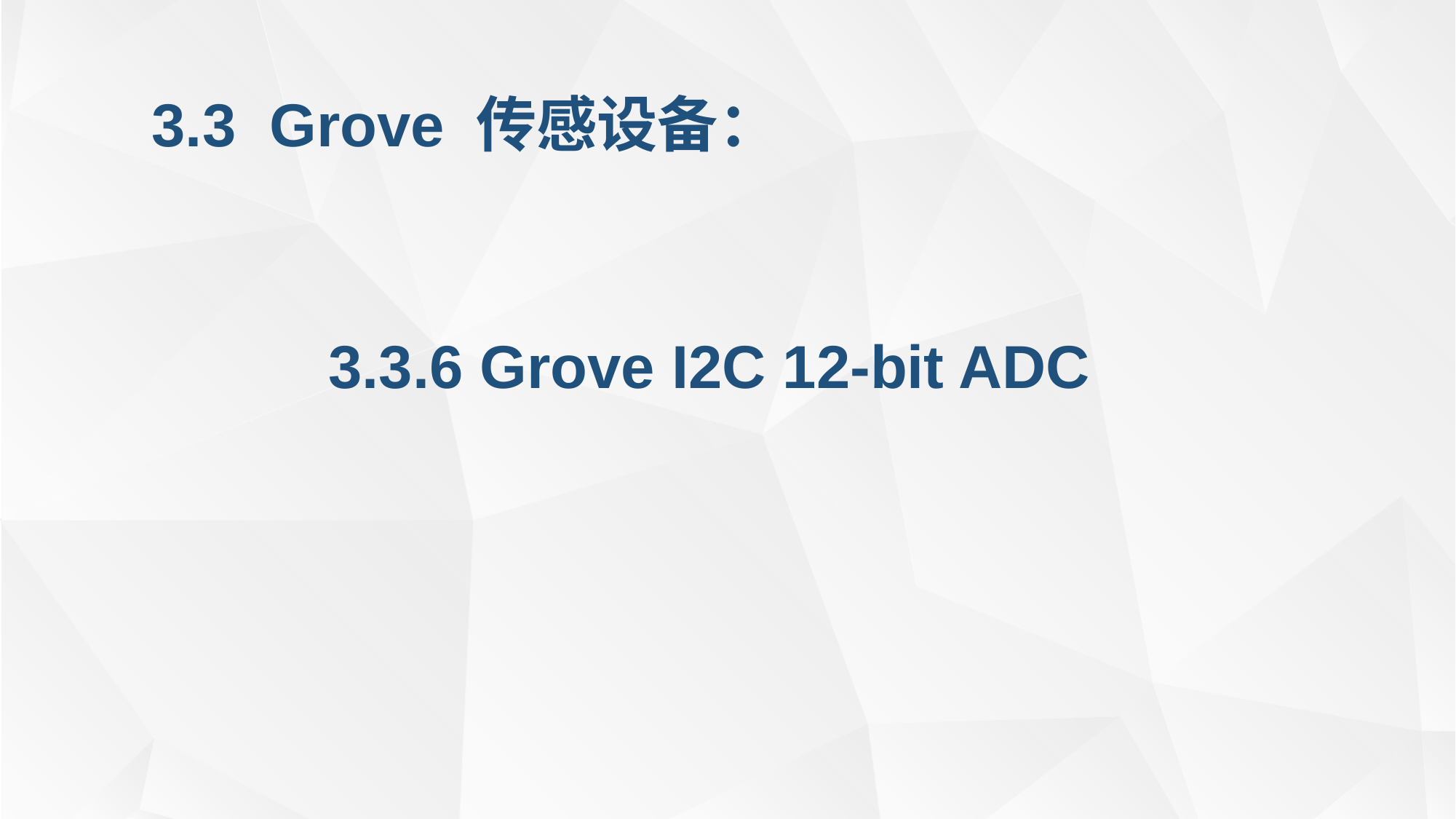

3.3  Grove 传感设备：

3.3.6 Grove I2C 12-bit ADC